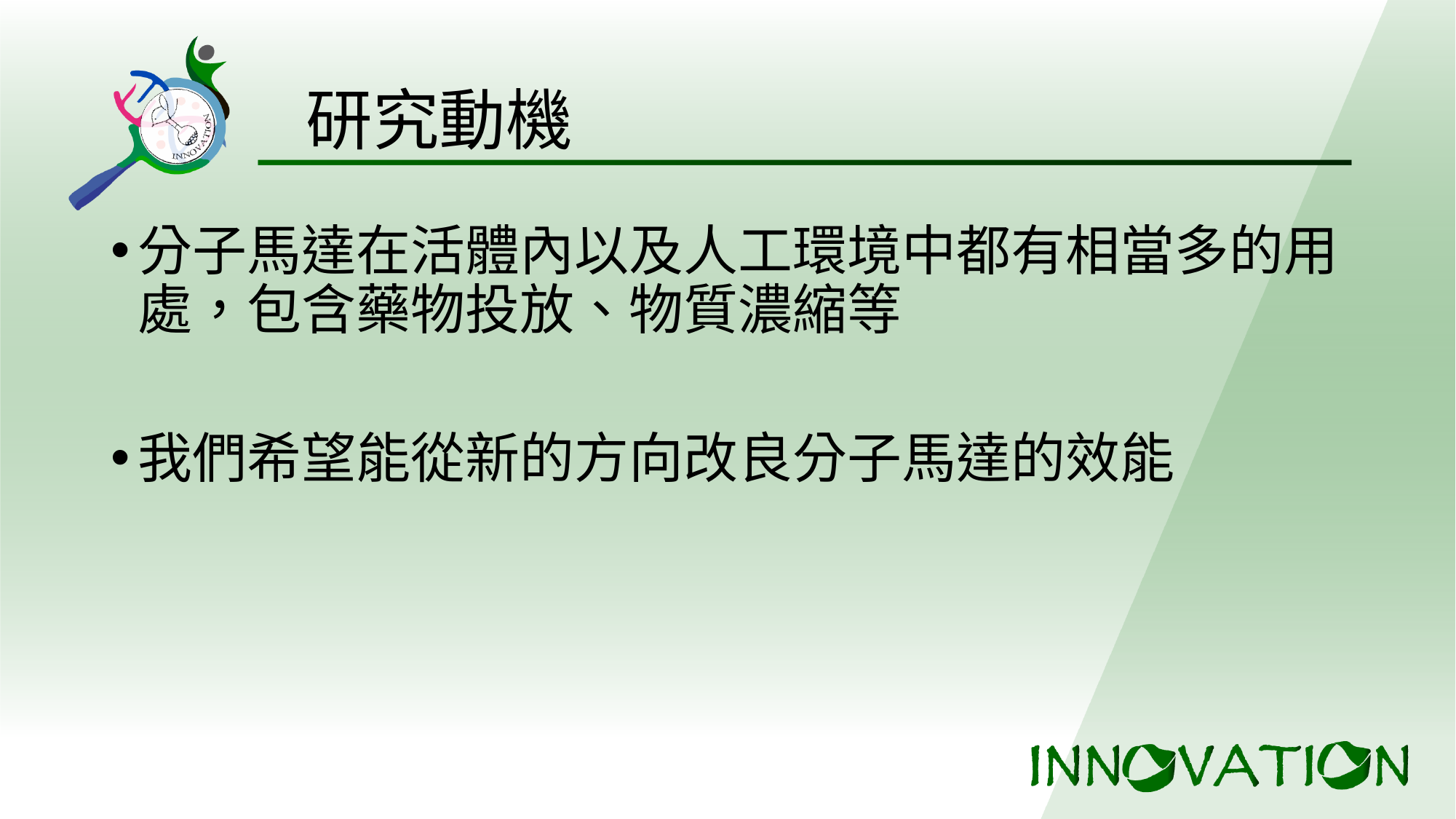

# 研究動機
分子馬達在活體內以及人工環境中都有相當多的用處，包含藥物投放、物質濃縮等

我們希望能從新的方向改良分子馬達的效能